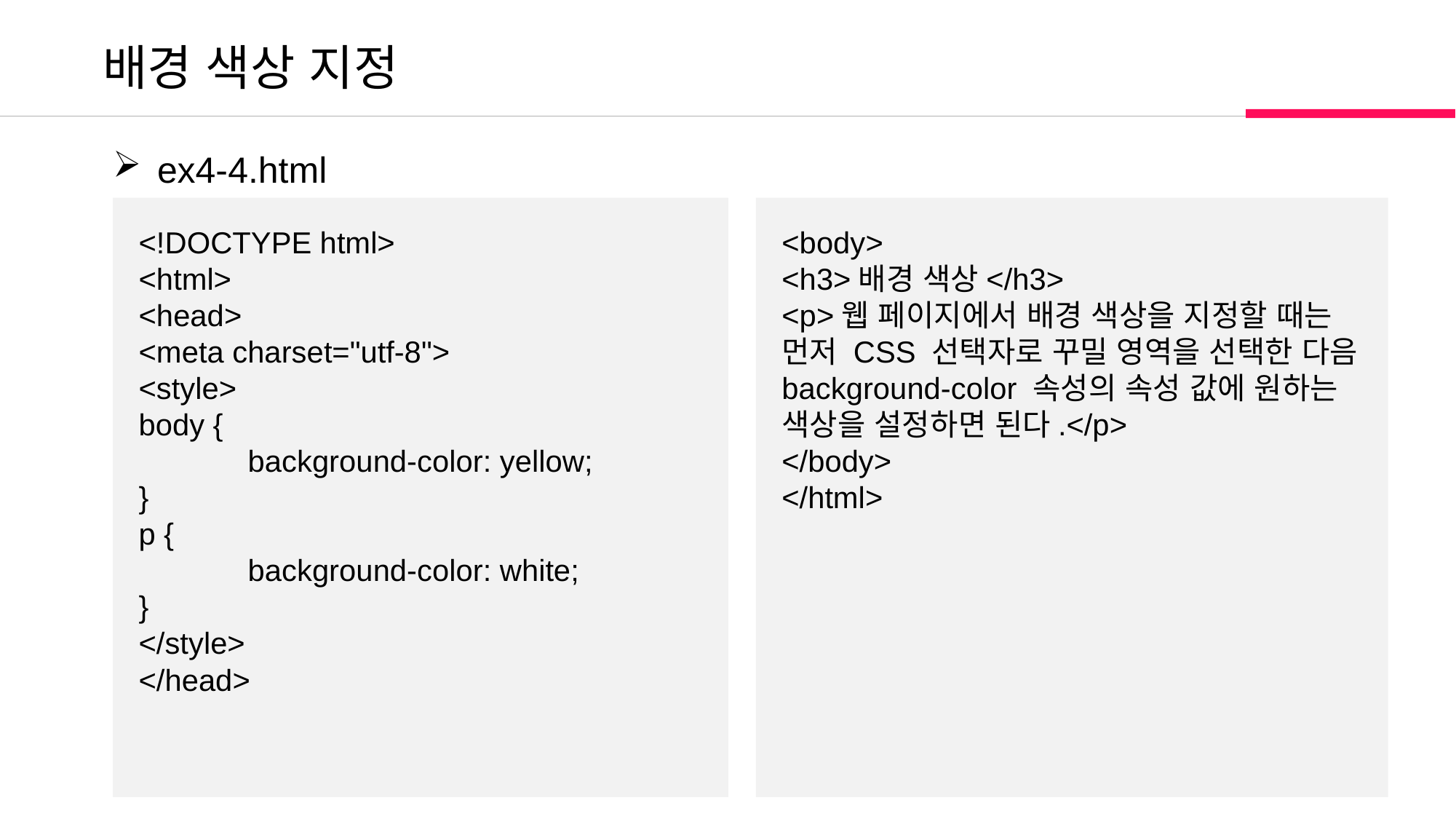

배경 색상 지정

 ex4-4.html
<!DOCTYPE html>
<html>
<head>
<meta charset="utf-8">
<style>
body {
	background-color: yellow;
}
p {
	background-color: white;
}
</style>
</head>
<body>
<h3>배경 색상</h3>
<p>웹 페이지에서 배경 색상을 지정할 때는 먼저 CSS 선택자로 꾸밀 영역을 선택한 다음 background-color 속성의 속성 값에 원하는 색상을 설정하면 된다.</p>
</body>
</html>